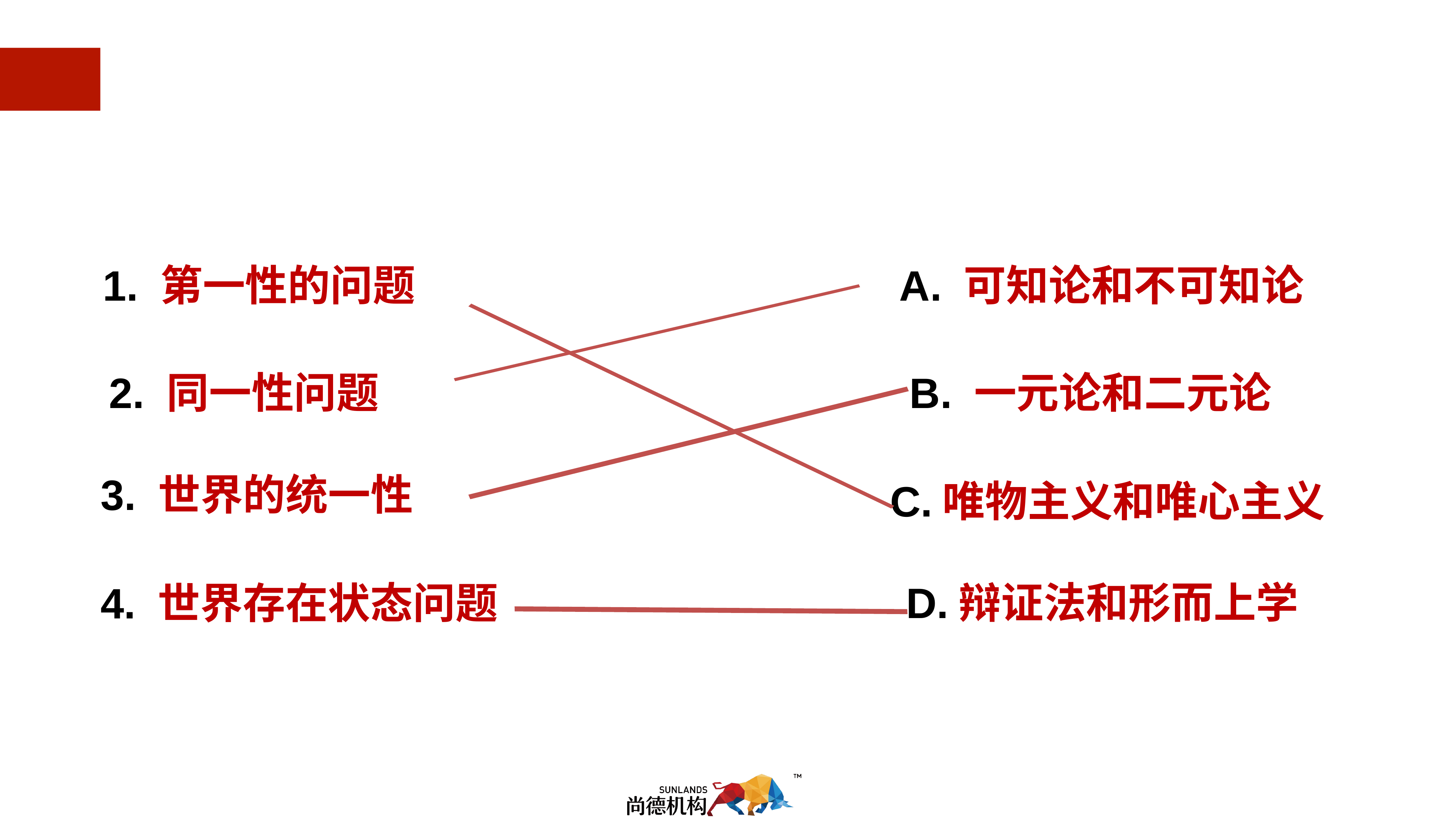

1. 第一性的问题
A. 可知论和不可知论

2. 同一性问题
B. 一元论和二元论

3. 世界的统一性
  C.唯物主义和唯心主义
 D.辩证法和形而上学

4. 世界存在状态问题